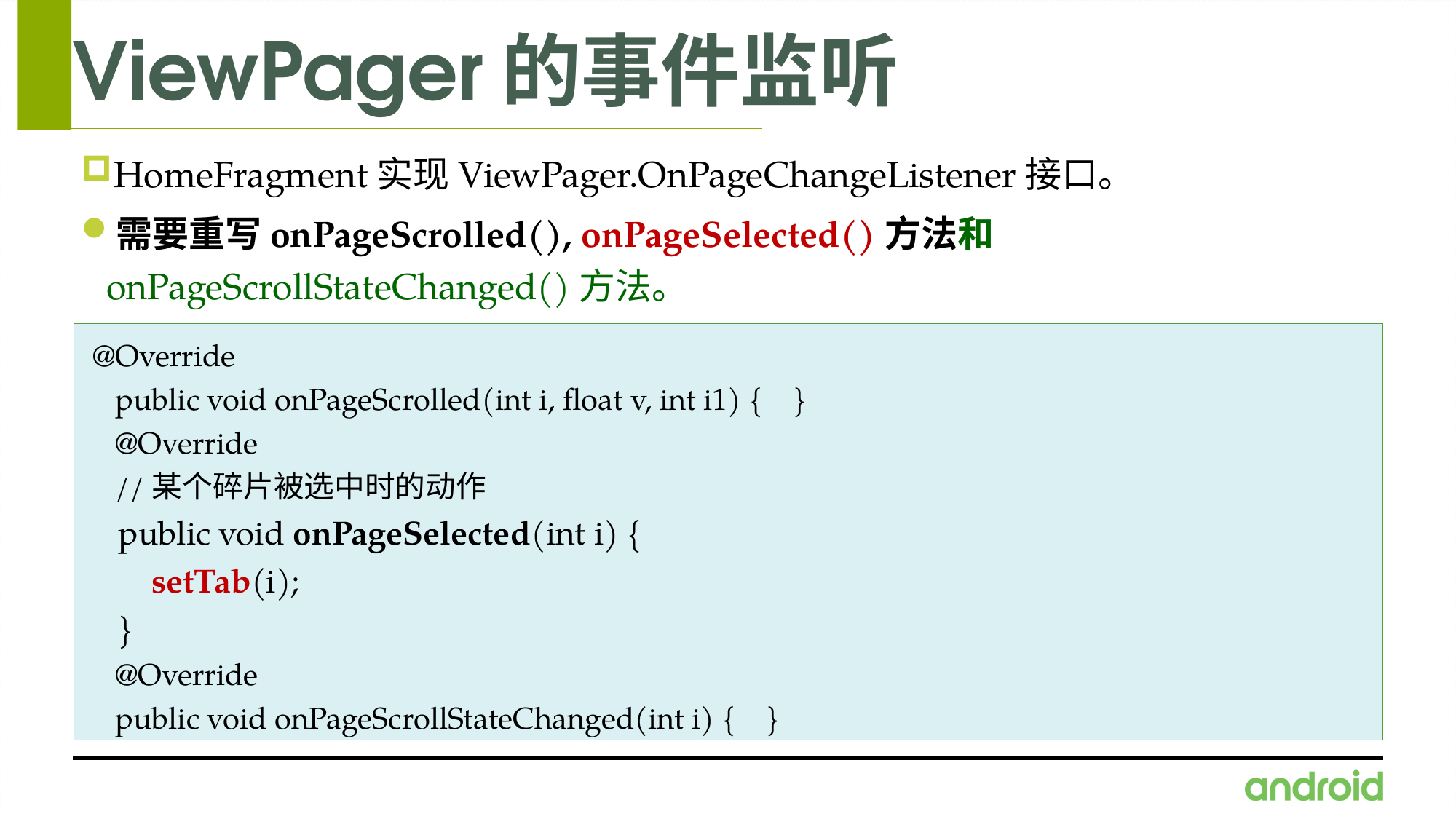

# ViewPager的事件监听
HomeFragment实现ViewPager.OnPageChangeListener接口。
需要重写onPageScrolled(), onPageSelected()方法和onPageScrollStateChanged()方法。

 @Override
    public void onPageScrolled(int i, float v, int i1) {    }
    @Override
    //某个碎片被选中时的动作
    public void onPageSelected(int i) {
        setTab(i);
    }
    @Override
    public void onPageScrollStateChanged(int i) {    }